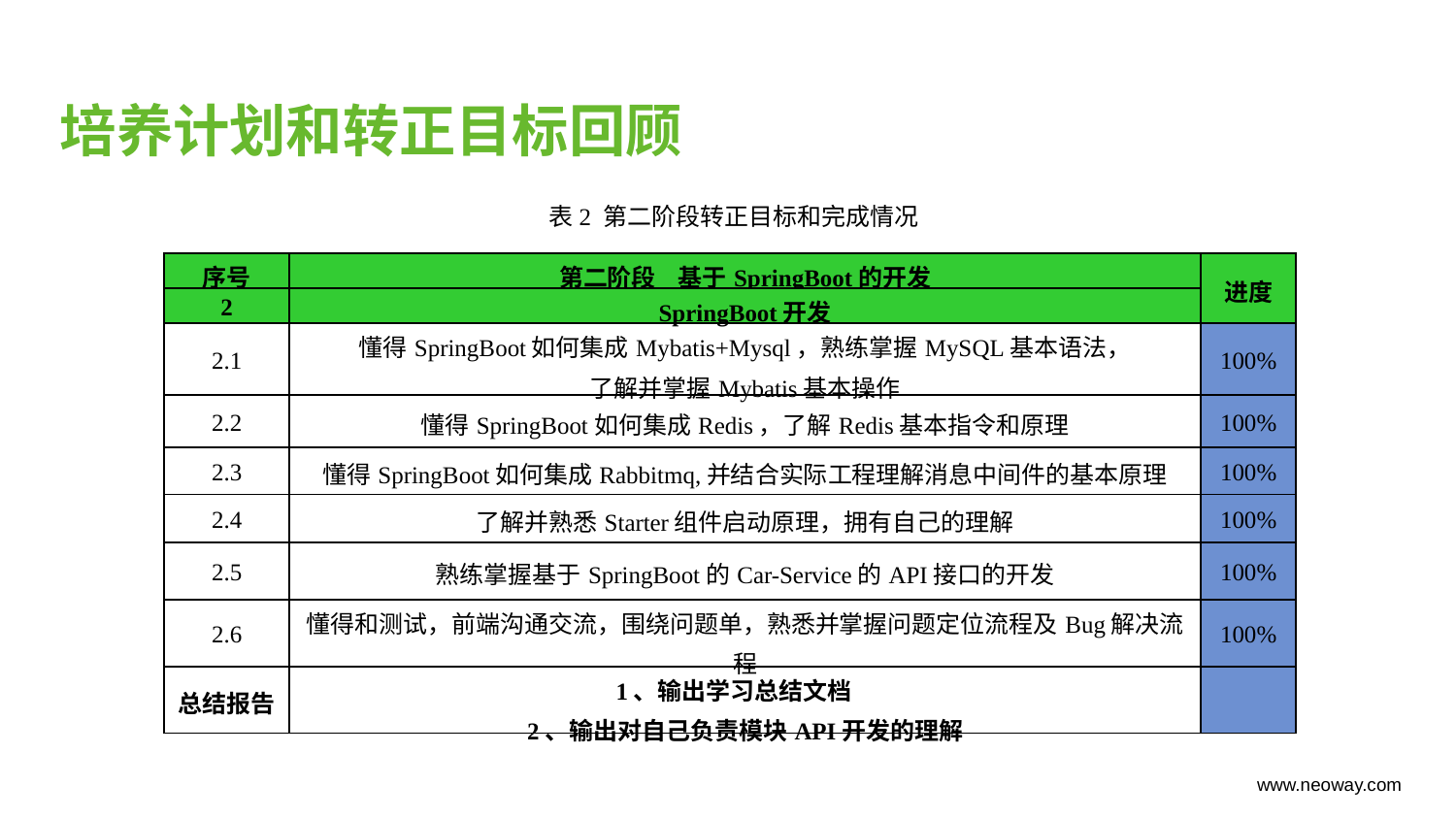

# 培养计划和转正目标回顾
表2 第二阶段转正目标和完成情况
| 序号 | 第二阶段 基于SpringBoot的开发 | 进度 |
| --- | --- | --- |
| 2 | SpringBoot开发 |  |
| 2.1 | 懂得SpringBoot如何集成Mybatis+Mysql，熟练掌握MySQL基本语法， 了解并掌握Mybatis基本操作 | 100% |
| 2.2 | 懂得SpringBoot如何集成Redis，了解Redis基本指令和原理 | 100% |
| 2.3 | 懂得SpringBoot如何集成Rabbitmq,并结合实际工程理解消息中间件的基本原理 | 100% |
| 2.4 | 了解并熟悉Starter组件启动原理，拥有自己的理解 | 100% |
| 2.5 | 熟练掌握基于SpringBoot的Car-Service的API接口的开发 | 100% |
| 2.6 | 懂得和测试，前端沟通交流，围绕问题单，熟悉并掌握问题定位流程及Bug解决流程 | 100% |
| 总结报告 | 1、输出学习总结文档 2、输出对自己负责模块API开发的理解 |  |